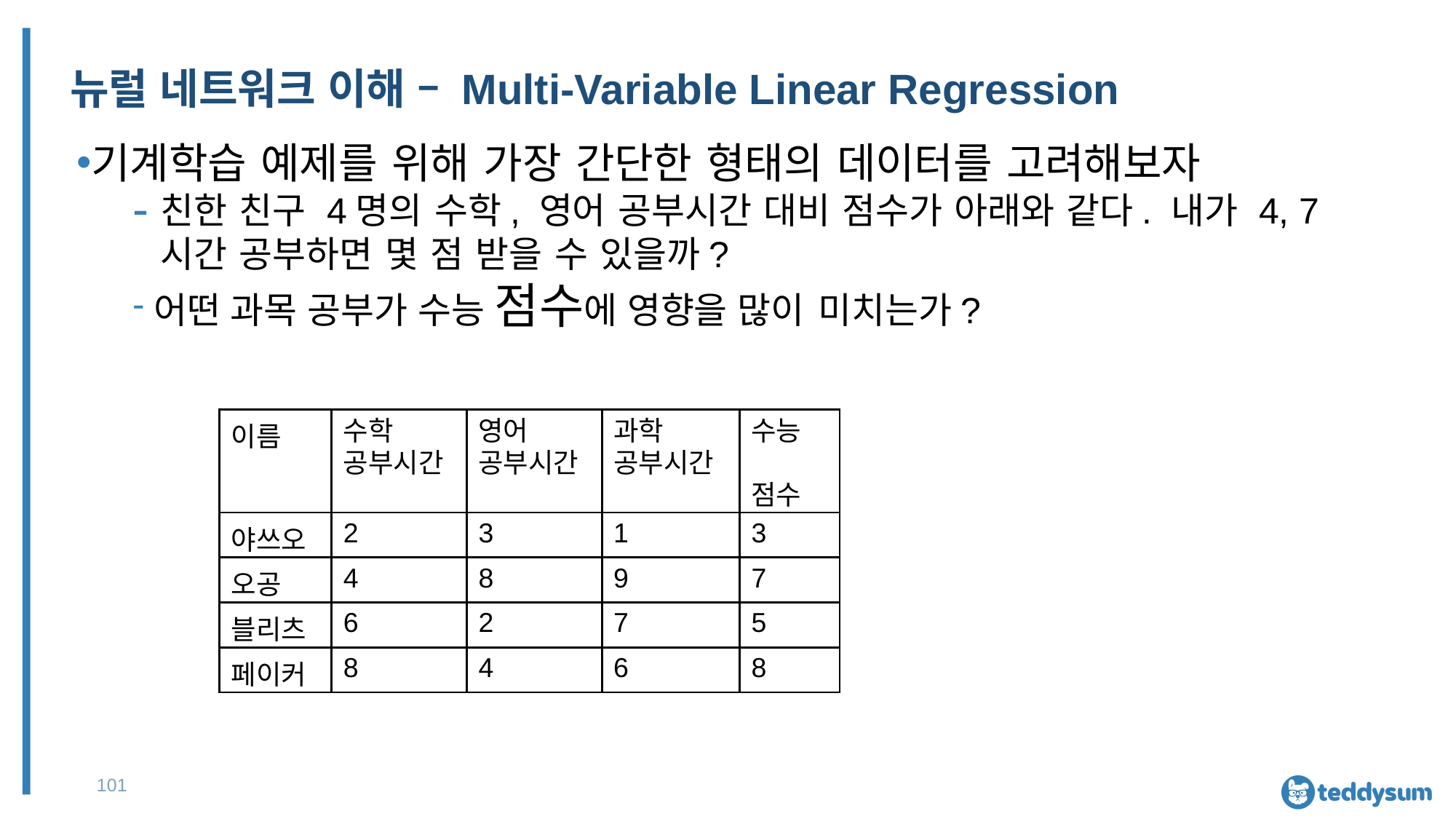

# 뉴럴 네트워크 이해 – Multi-Variable Linear Regression
기계학습 예제를 위해 가장 간단한 형태의 데이터를 고려해보자
친한 친구 4명의 수학, 영어 공부시간 대비 점수가 아래와 같다. 내가 4, 7시간 공부하면 몇 점 받을 수 있을까?
어떤 과목 공부가 수능 점수에 영향을 많이 미치는가?

| 이름 | 수학 공부시간 | 영어 공부시간 | 과학 공부시간 | 수능 점수 |
| --- | --- | --- | --- | --- |
| 야쓰오 | 2 | 3 | 1 | 3 |
| 오공 | 4 | 8 | 9 | 7 |
| 블리츠 | 6 | 2 | 7 | 5 |
| 페이커 | 8 | 4 | 6 | 8 |
101